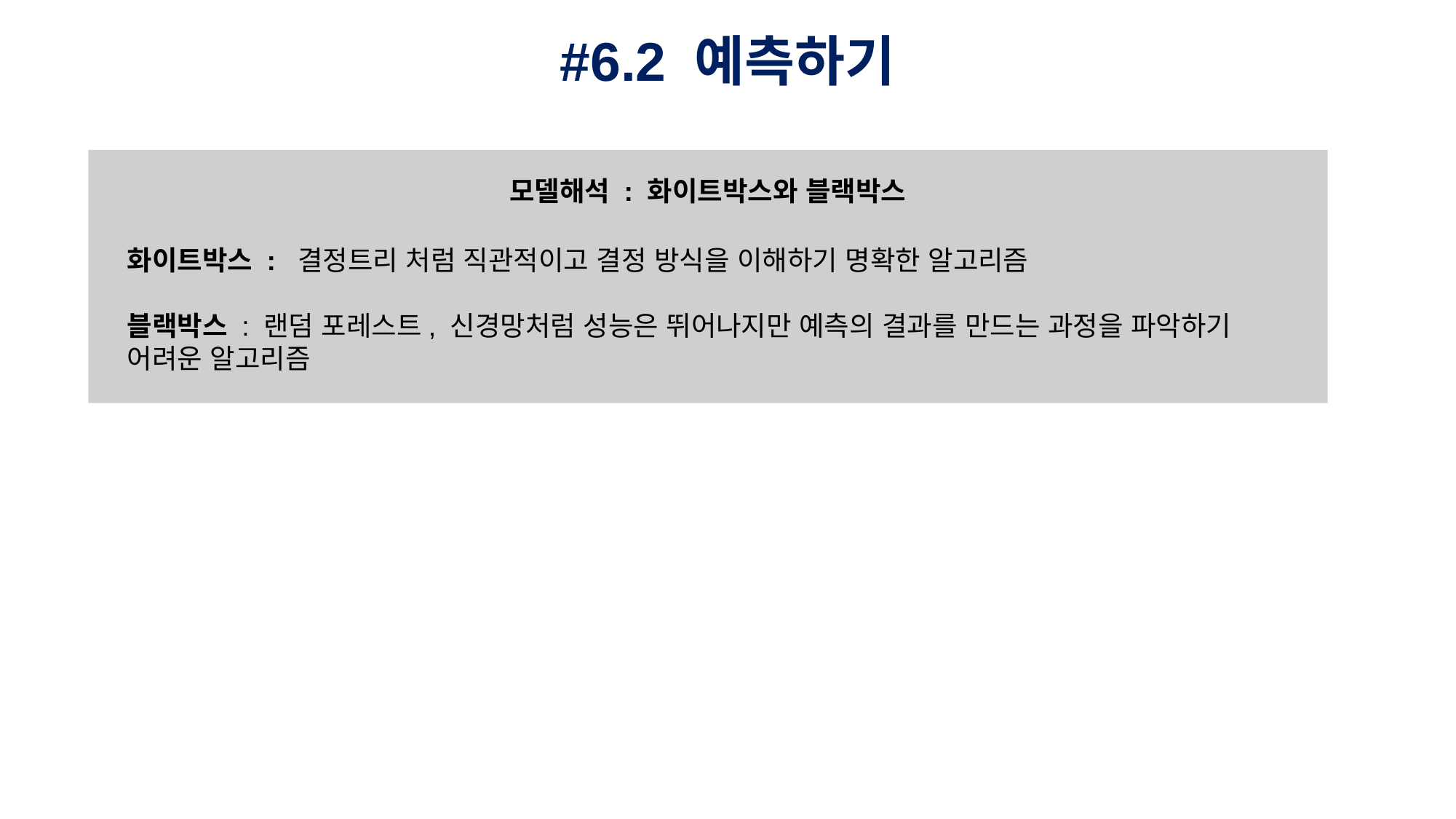

#6.2 예측하기

모델해석 : 화이트박스와 블랙박스
화이트박스 :  결정트리 처럼 직관적이고 결정 방식을 이해하기 명확한 알고리즘

블랙박스 : 랜덤 포레스트, 신경망처럼 성능은 뛰어나지만 예측의 결과를 만드는 과정을 파악하기 어려운 알고리즘